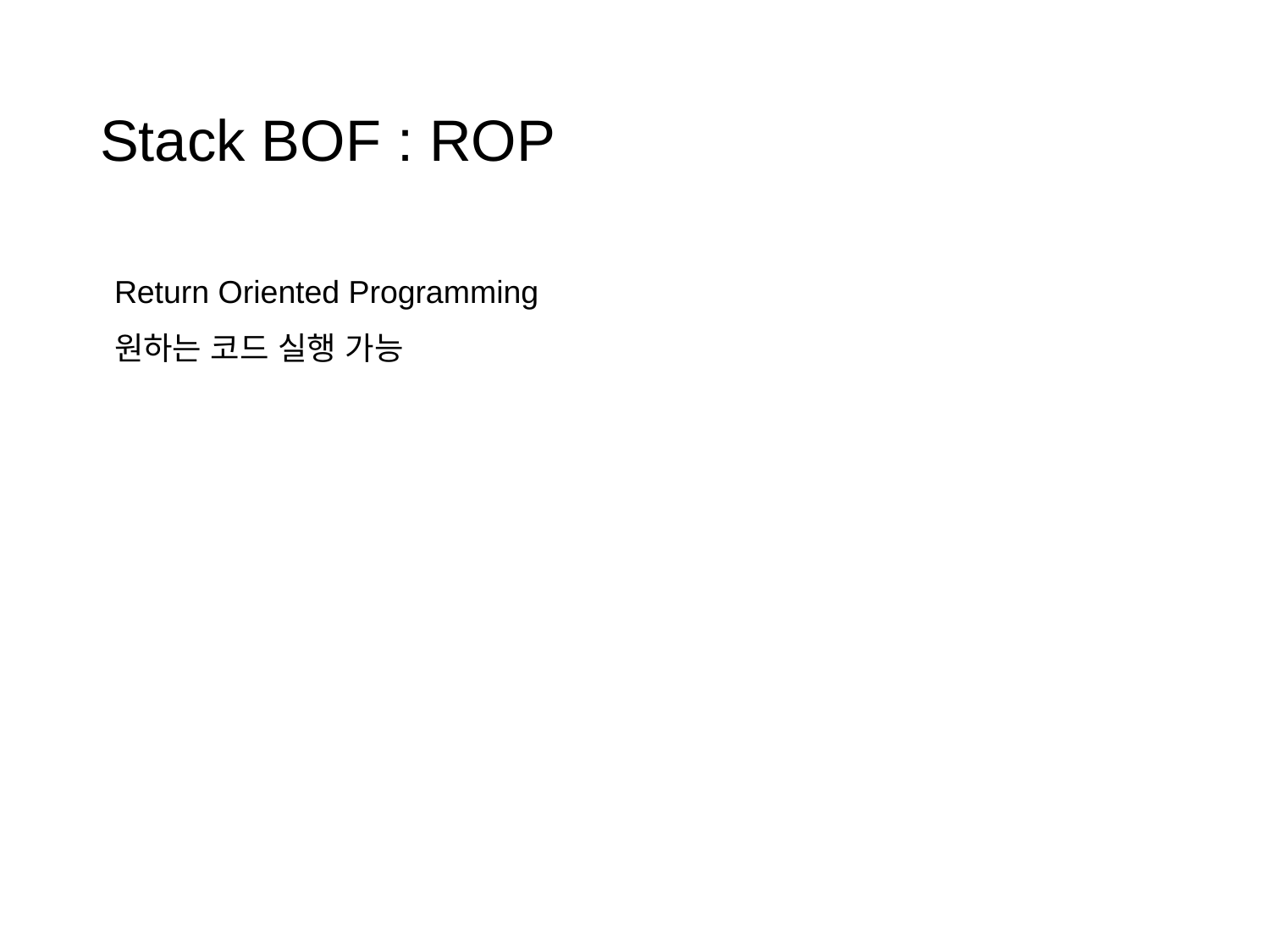

# Stack BOF : ROP
Return Oriented Programming
원하는 코드 실행 가능